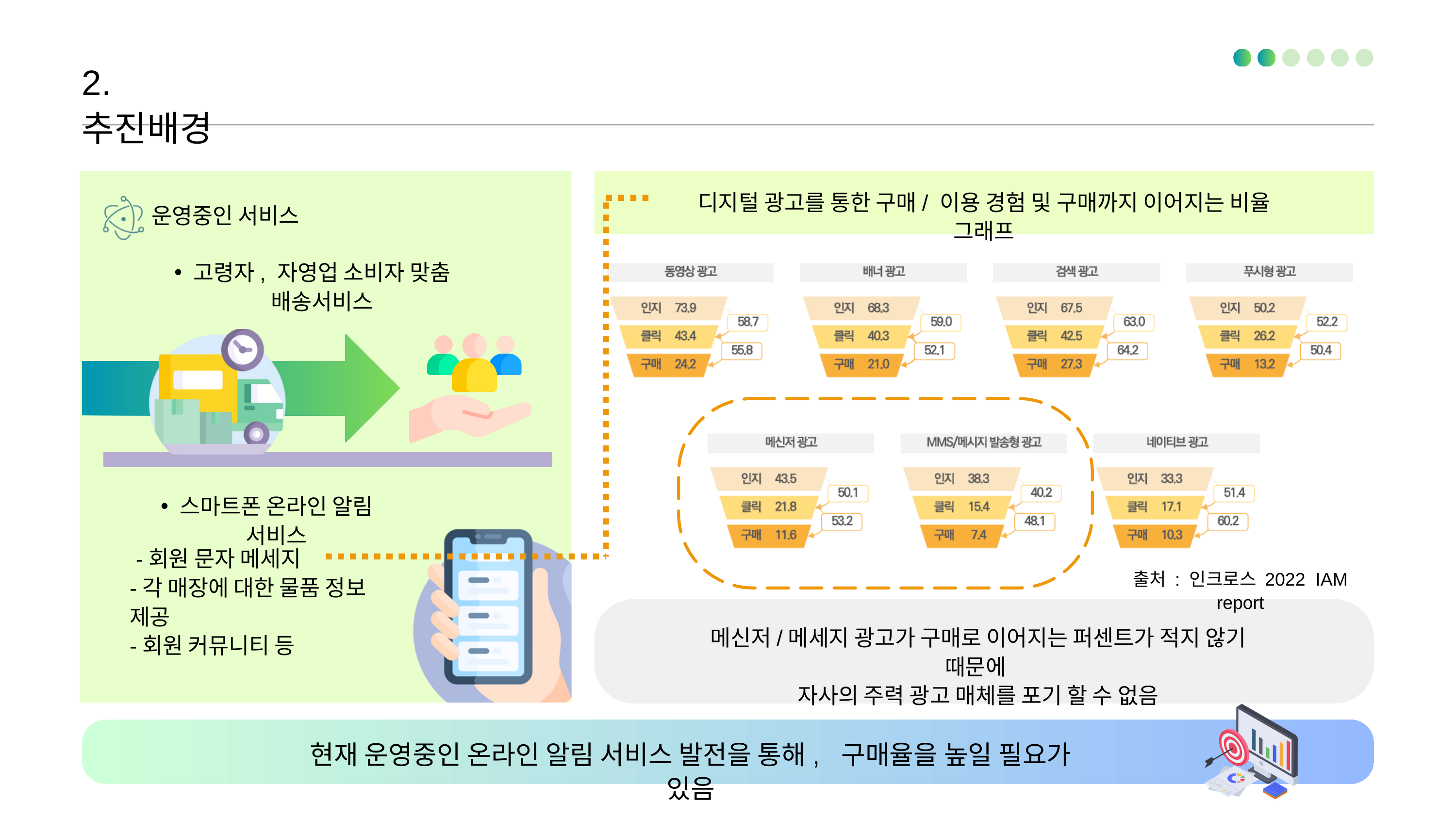

2. 추진배경

디지털 광고를 통한 구매/ 이용 경험 및 구매까지 이어지는 비율 그래프

운영중인 서비스

고령자, 자영업 소비자 맞춤 배송서비스

스마트폰 온라인 알림 서비스

 -회원 문자 메세지
-각 매장에 대한 물품 정보 제공
-회원 커뮤니티 등

출처 : 인크로스 2022  IAM report

메신저/메세지 광고가 구매로 이어지는 퍼센트가 적지 않기 때문에
자사의 주력 광고 매체를 포기 할 수 없음

현재 운영중인 온라인 알림 서비스 발전을 통해,  구매율을 높일 필요가 있음